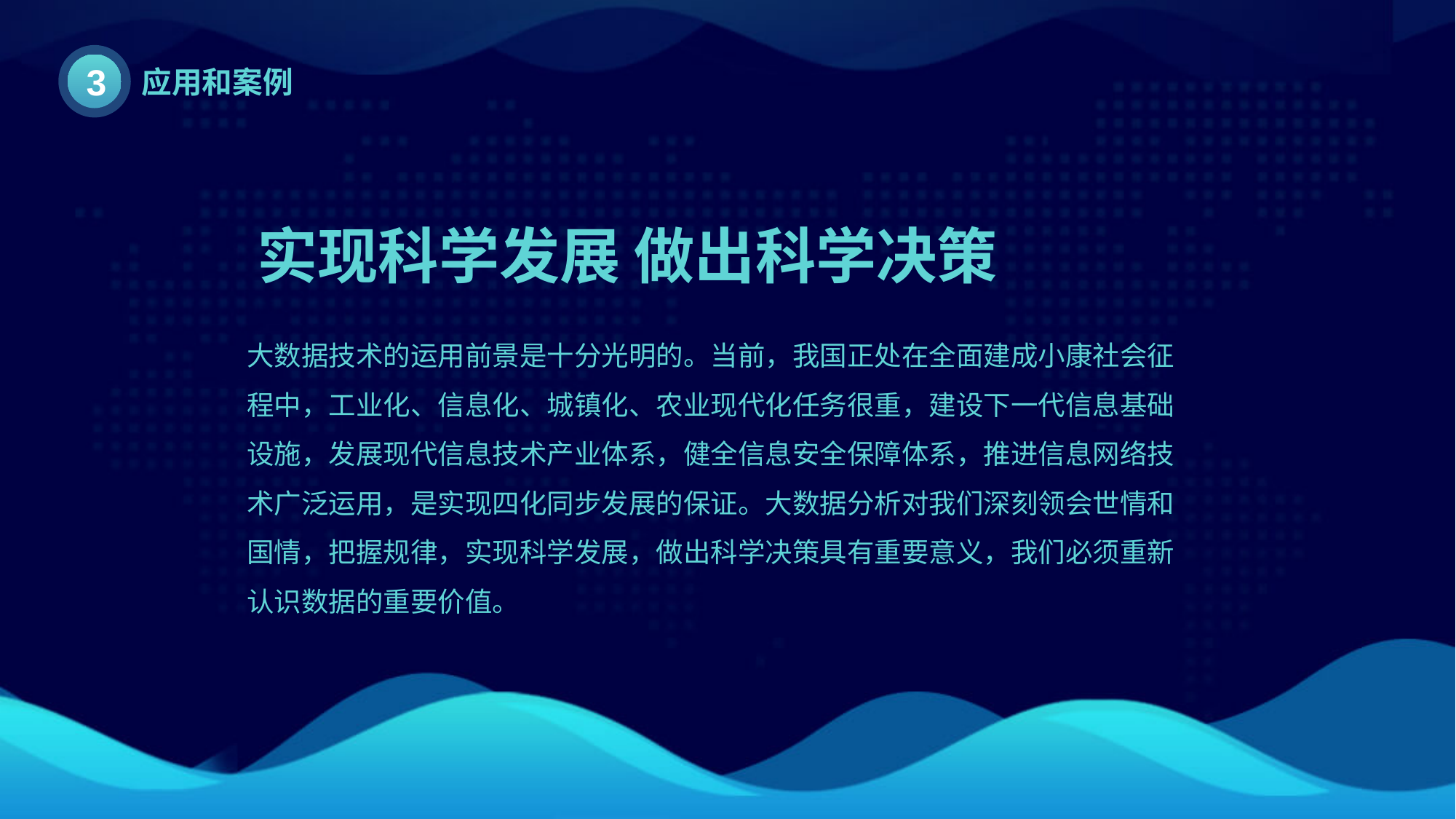

3
应用和案例
实现科学发展 做出科学决策
大数据技术的运用前景是十分光明的。当前，我国正处在全面建成小康社会征程中，工业化、信息化、城镇化、农业现代化任务很重，建设下一代信息基础设施，发展现代信息技术产业体系，健全信息安全保障体系，推进信息网络技术广泛运用，是实现四化同步发展的保证。大数据分析对我们深刻领会世情和国情，把握规律，实现科学发展，做出科学决策具有重要意义，我们必须重新认识数据的重要价值。